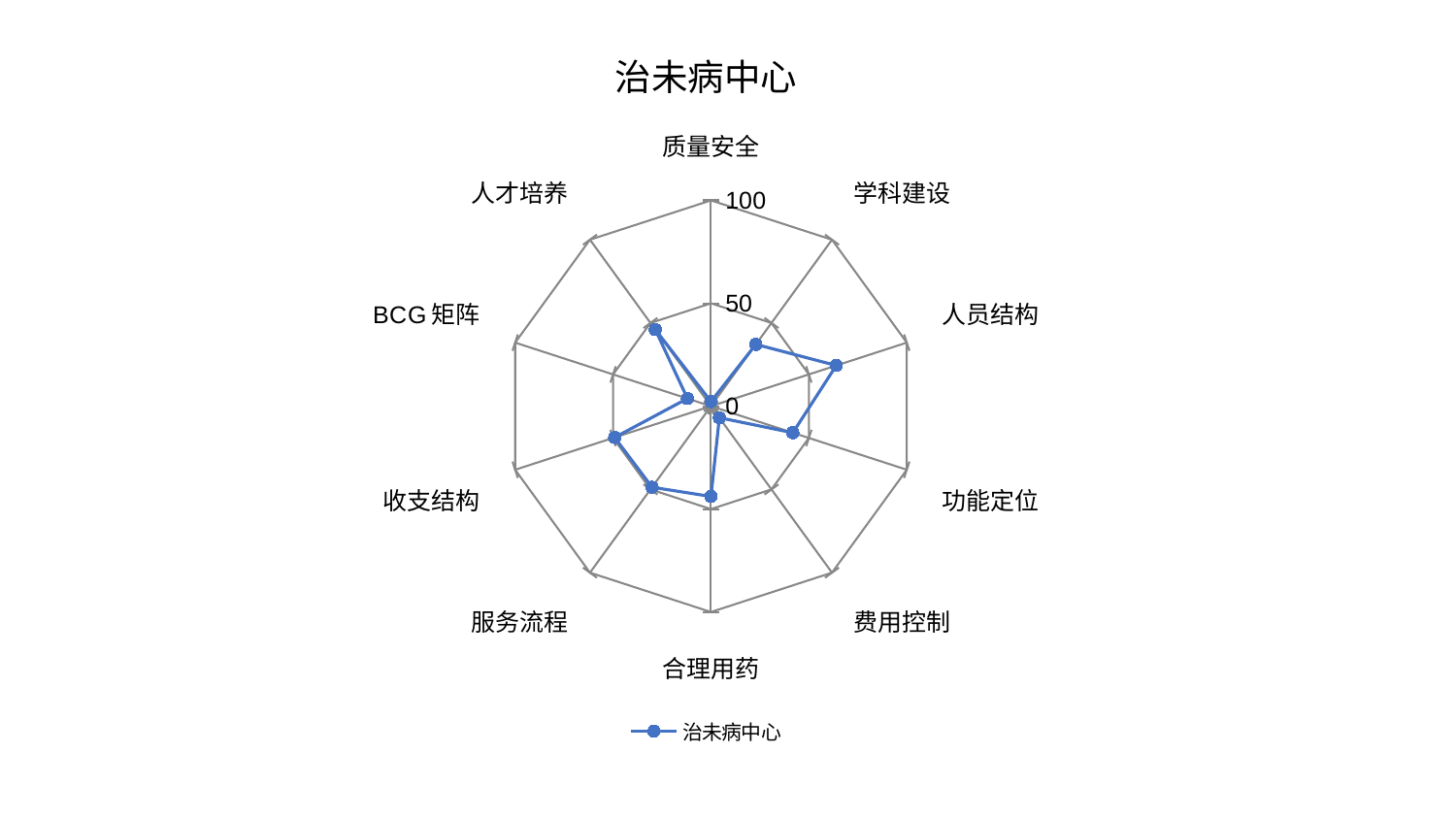

### Chart: 治未病中心

| Category | 治未病中心 |
|---|---|
| 质量安全 | 2.2174195816289446 |
| 学科建设 | 37.13264332644505 |
| 人员结构 | 64.00866254192461 |
| 功能定位 | 41.805055858139646 |
| 费用控制 | 6.95074487617654 |
| 合理用药 | 43.89763374053885 |
| 服务流程 | 48.67915103362762 |
| 收支结构 | 49.20718235873465 |
| BCG矩阵 | 12.027418846761577 |
| 人才培养 | 46.061708941496335 |
99